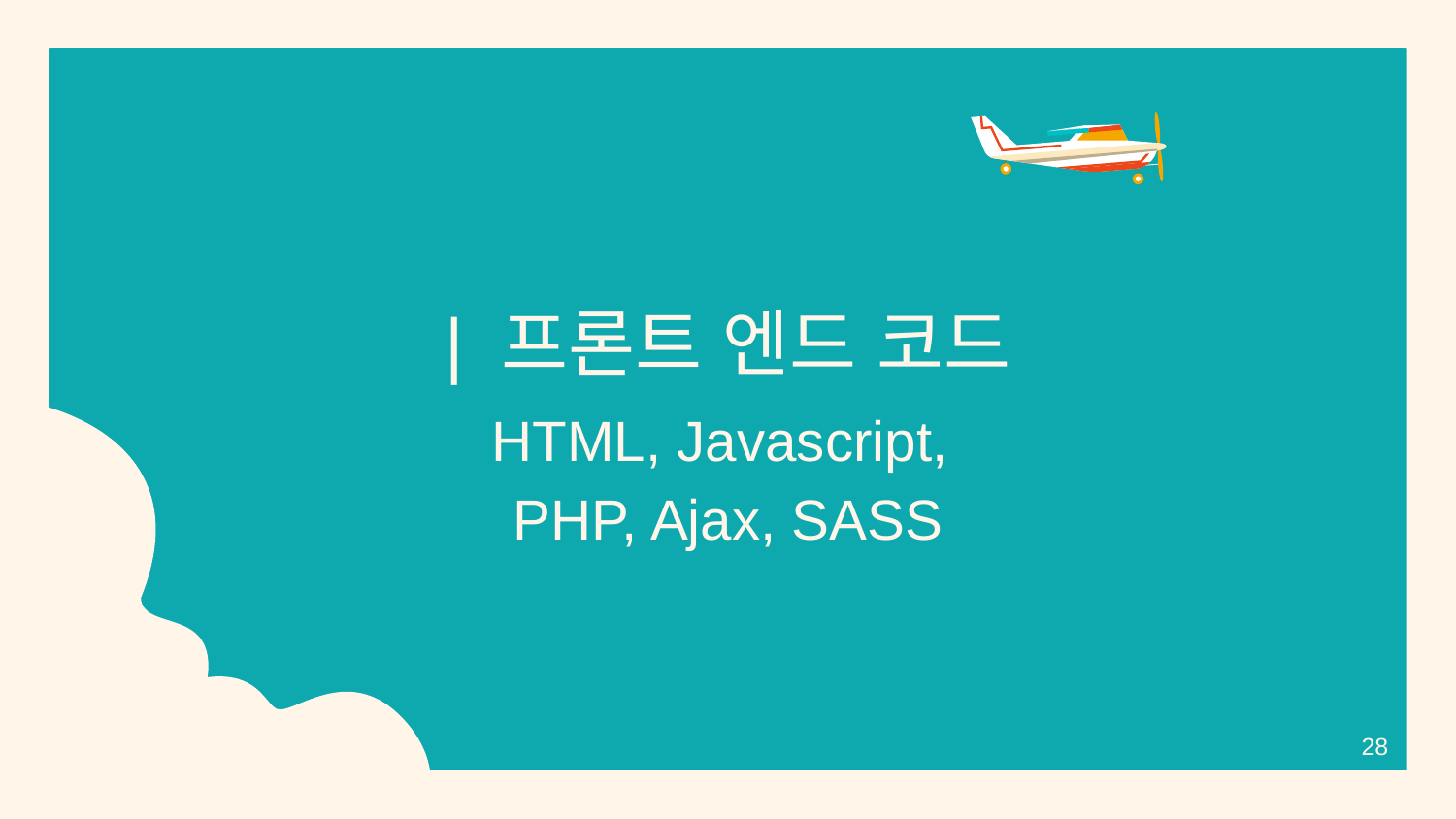

| 프론트 엔드 코드
HTML, Javascript,
PHP, Ajax, SASS
28